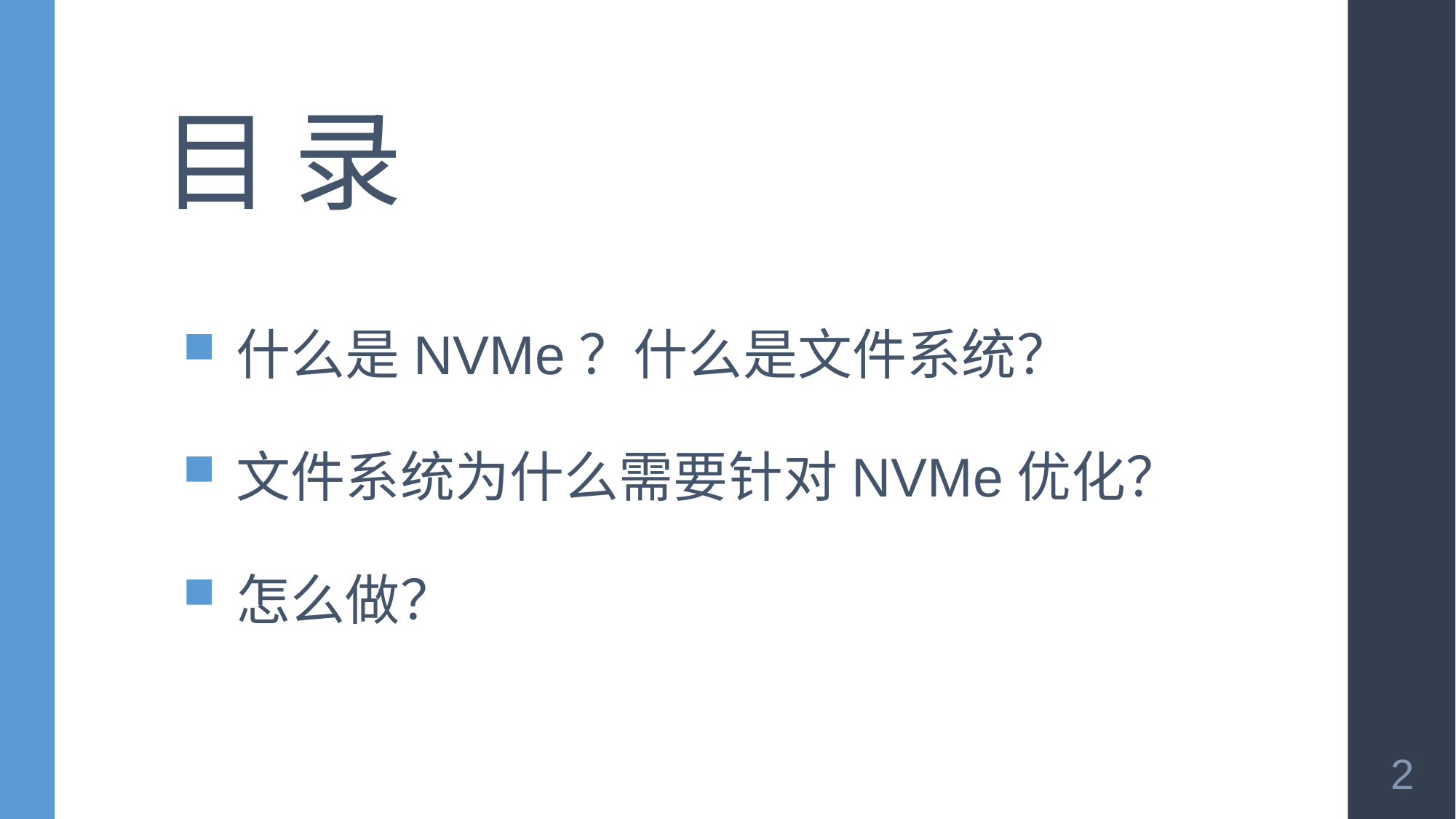

# 目 录
什么是NVMe？什么是文件系统？
文件系统为什么需要针对NVMe优化？
怎么做？

2